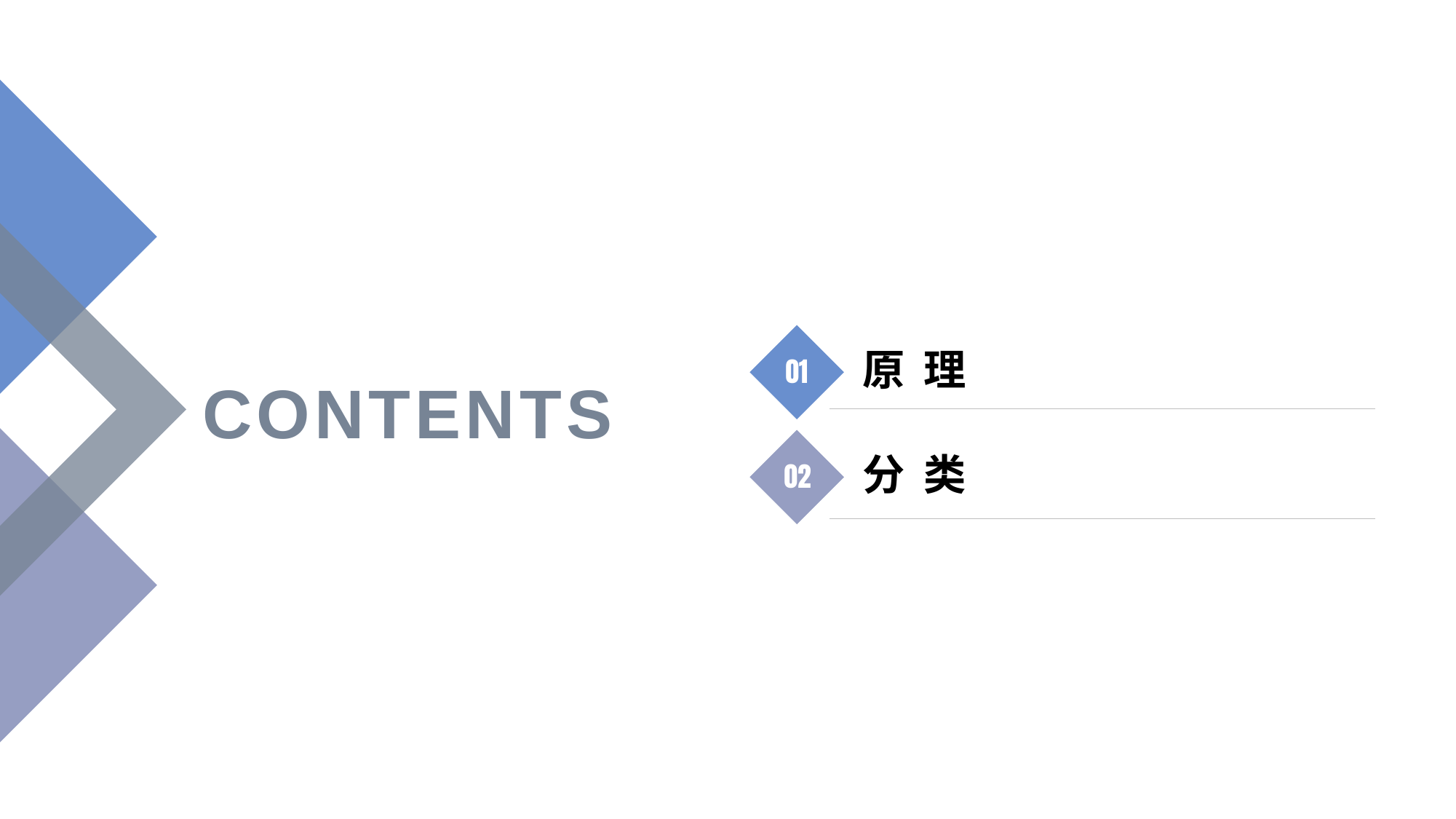

01
CONTENTS
原  理
02
分  类